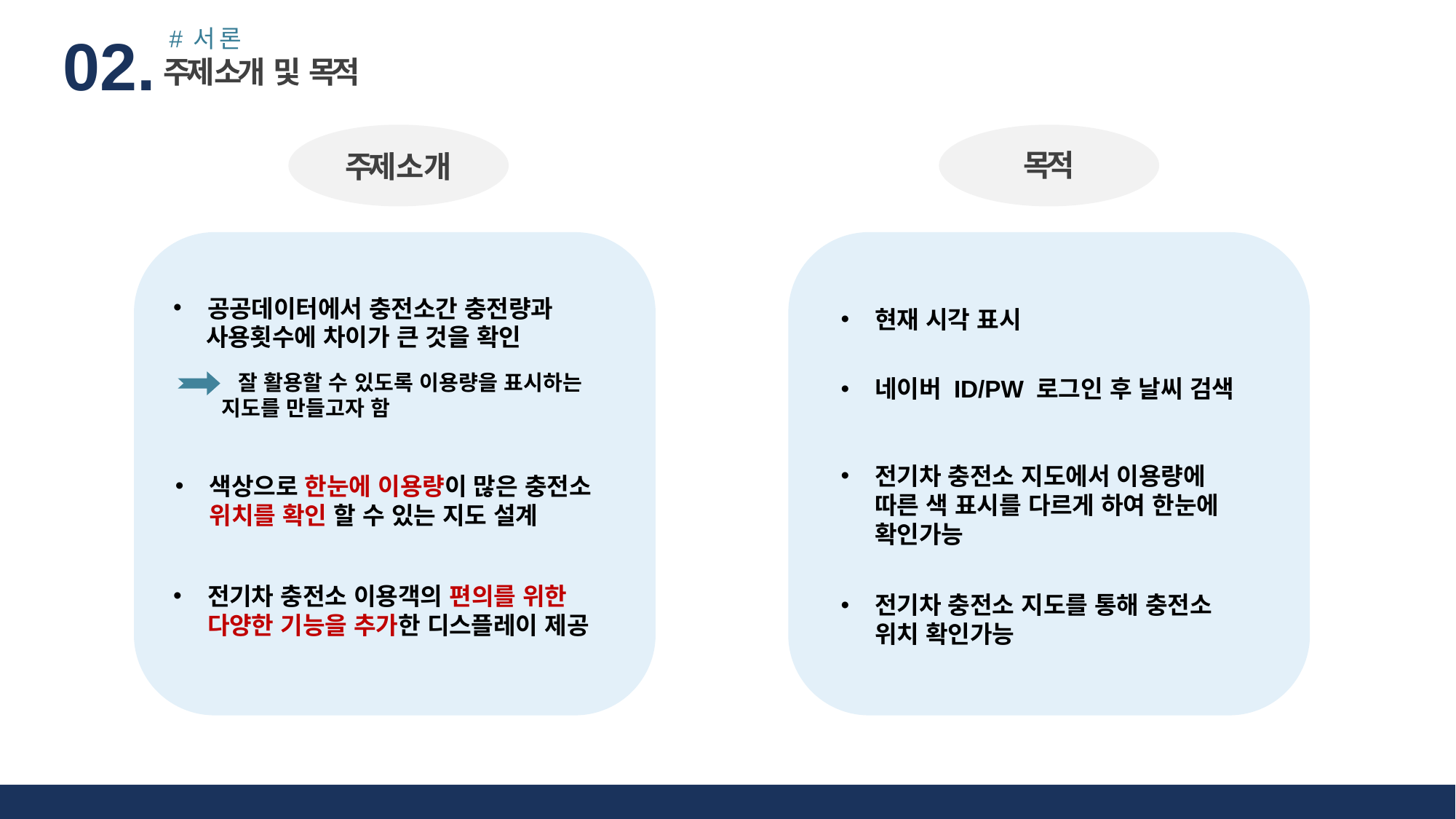

#서론
02.
주제 소개   및   목적

목적
주제 소 개

공공데이터에서 충전소간 충전량과
    사용횟수에 차이가 큰 것을 확인
현재 시각 표시
  잘 활용할 수 있도록 이용량을 표시하는
지도를 만들고자 함
네이버 ID/PW 로그인 후 날씨 검색

전기차 충전소 지도에서 이용량에 따른 색 표시를 다르게 하여 한눈에 확인가능
색상으로 한눈에 이용량이 많은 충전소 위치를 확인 할 수 있는 지도 설계
전기차 충전소 이용객의 편의를 위한 다양한 기능을 추가한 디스플레이 제공
전기차 충전소 지도를 통해 충전소 위치 확인가능